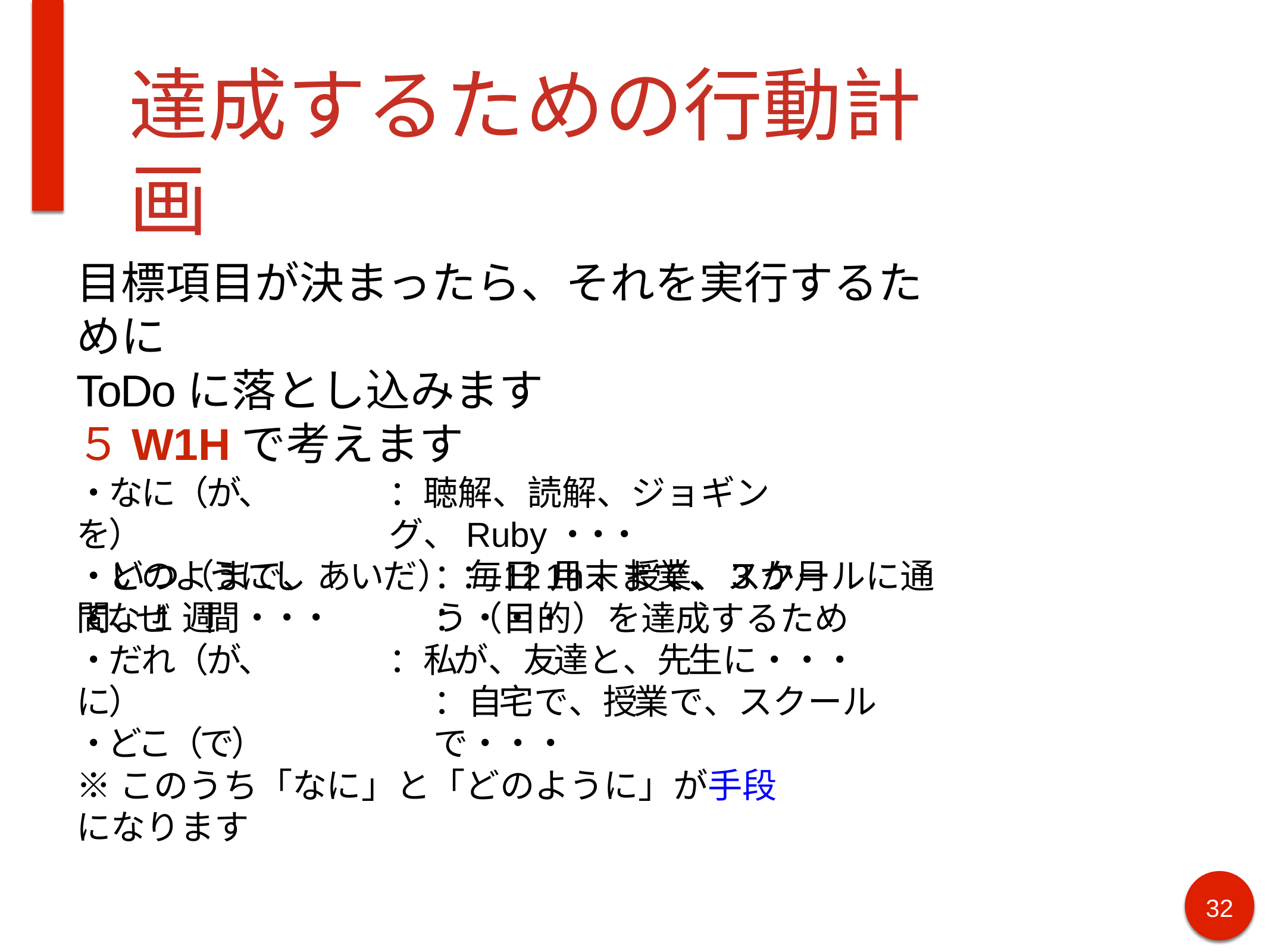

# 達成するための行動計画
目標項目が決まったら、それを実行するために
ToDoに落とし込みます
５W1Hで考えます
・なに（が、を）
・どのようにして
：聴解、読解、ジョギング、Ruby・・・
：毎日1h、授業、スクールに通う・・・
・いつ（まで、あいだ） ：12月末まで、3か月間、1週間・・・
・なぜ
・だれ（が、に）
・どこ（で）
：（目的）を達成するため
：私が、友達と、先生に・・・
：自宅で、授業で、スクールで・・・
※このうち「なに」と「どのように」が手段になります
32